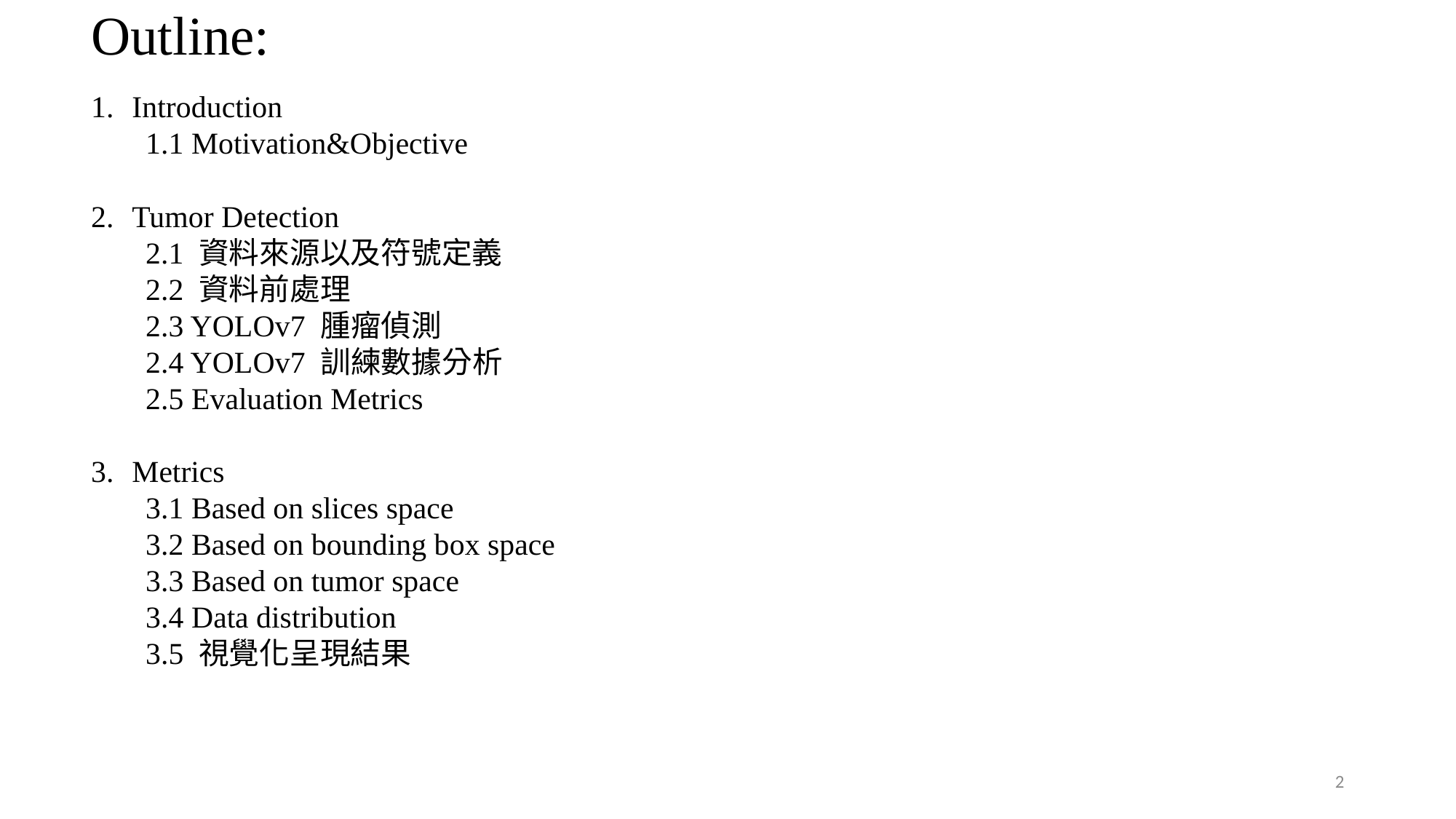

Outline:
Introduction
1.1 Motivation&Objective

Tumor Detection
2.1 資料來源以及符號定義
2.2 資料前處理
2.3 YOLOv7 腫瘤偵測
2.4 YOLOv7 訓練數據分析
2.5 Evaluation Metrics

Metrics
3.1 Based on slices space
3.2 Based on bounding box space
3.3 Based on tumor space
3.4 Data distribution
3.5 視覺化呈現結果

2